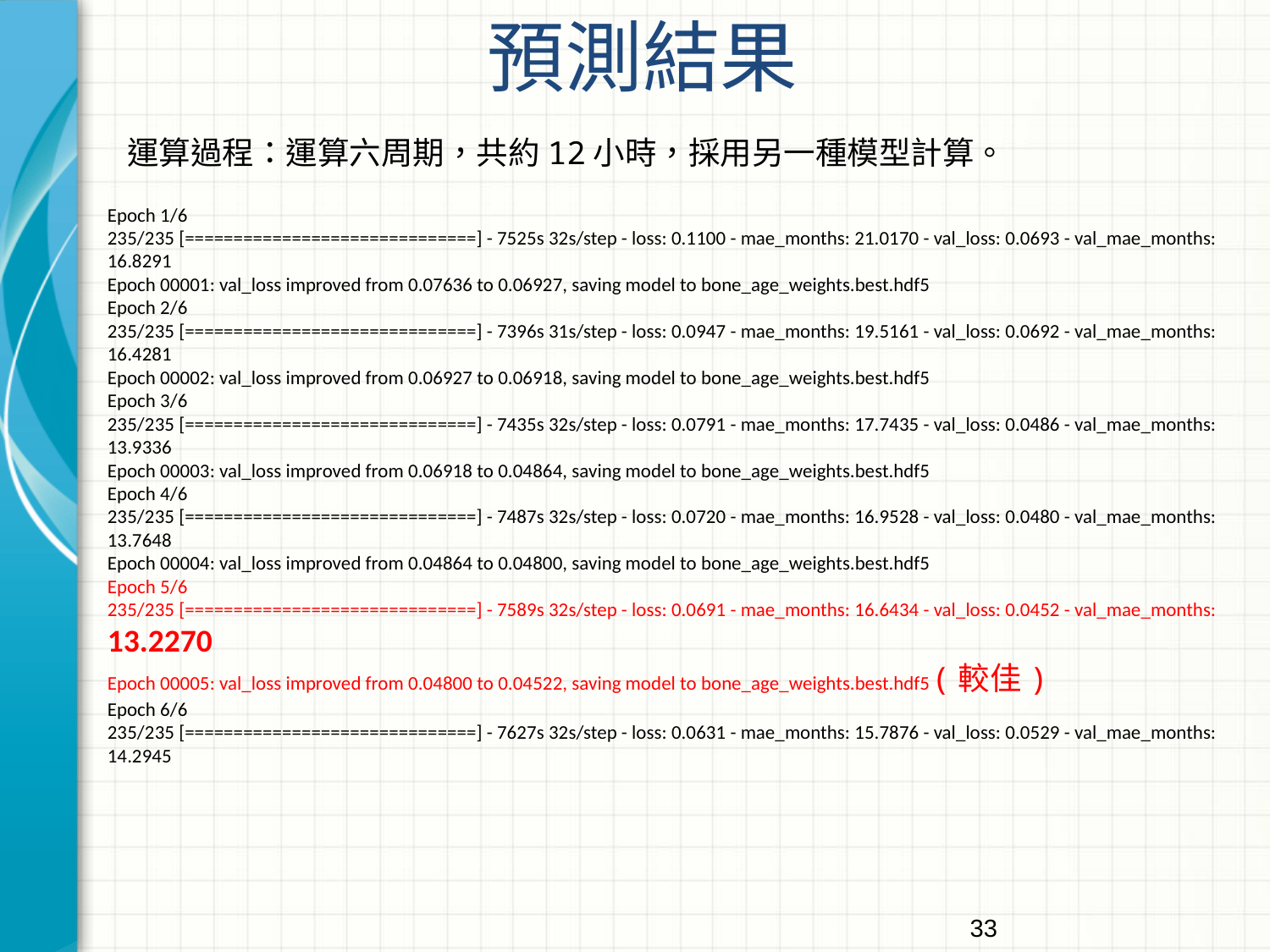

預測結果
運算過程：運算六周期，共約12小時，採用另一種模型計算。
Epoch 1/6
235/235 [==============================] - 7525s 32s/step - loss: 0.1100 - mae_months: 21.0170 - val_loss: 0.0693 - val_mae_months: 16.8291
Epoch 00001: val_loss improved from 0.07636 to 0.06927, saving model to bone_age_weights.best.hdf5
Epoch 2/6
235/235 [==============================] - 7396s 31s/step - loss: 0.0947 - mae_months: 19.5161 - val_loss: 0.0692 - val_mae_months: 16.4281
Epoch 00002: val_loss improved from 0.06927 to 0.06918, saving model to bone_age_weights.best.hdf5
Epoch 3/6
235/235 [==============================] - 7435s 32s/step - loss: 0.0791 - mae_months: 17.7435 - val_loss: 0.0486 - val_mae_months: 13.9336
Epoch 00003: val_loss improved from 0.06918 to 0.04864, saving model to bone_age_weights.best.hdf5
Epoch 4/6
235/235 [==============================] - 7487s 32s/step - loss: 0.0720 - mae_months: 16.9528 - val_loss: 0.0480 - val_mae_months: 13.7648
Epoch 00004: val_loss improved from 0.04864 to 0.04800, saving model to bone_age_weights.best.hdf5
Epoch 5/6
235/235 [==============================] - 7589s 32s/step - loss: 0.0691 - mae_months: 16.6434 - val_loss: 0.0452 - val_mae_months: 13.2270
Epoch 00005: val_loss improved from 0.04800 to 0.04522, saving model to bone_age_weights.best.hdf5(較佳)
Epoch 6/6
235/235 [==============================] - 7627s 32s/step - loss: 0.0631 - mae_months: 15.7876 - val_loss: 0.0529 - val_mae_months: 14.2945

33